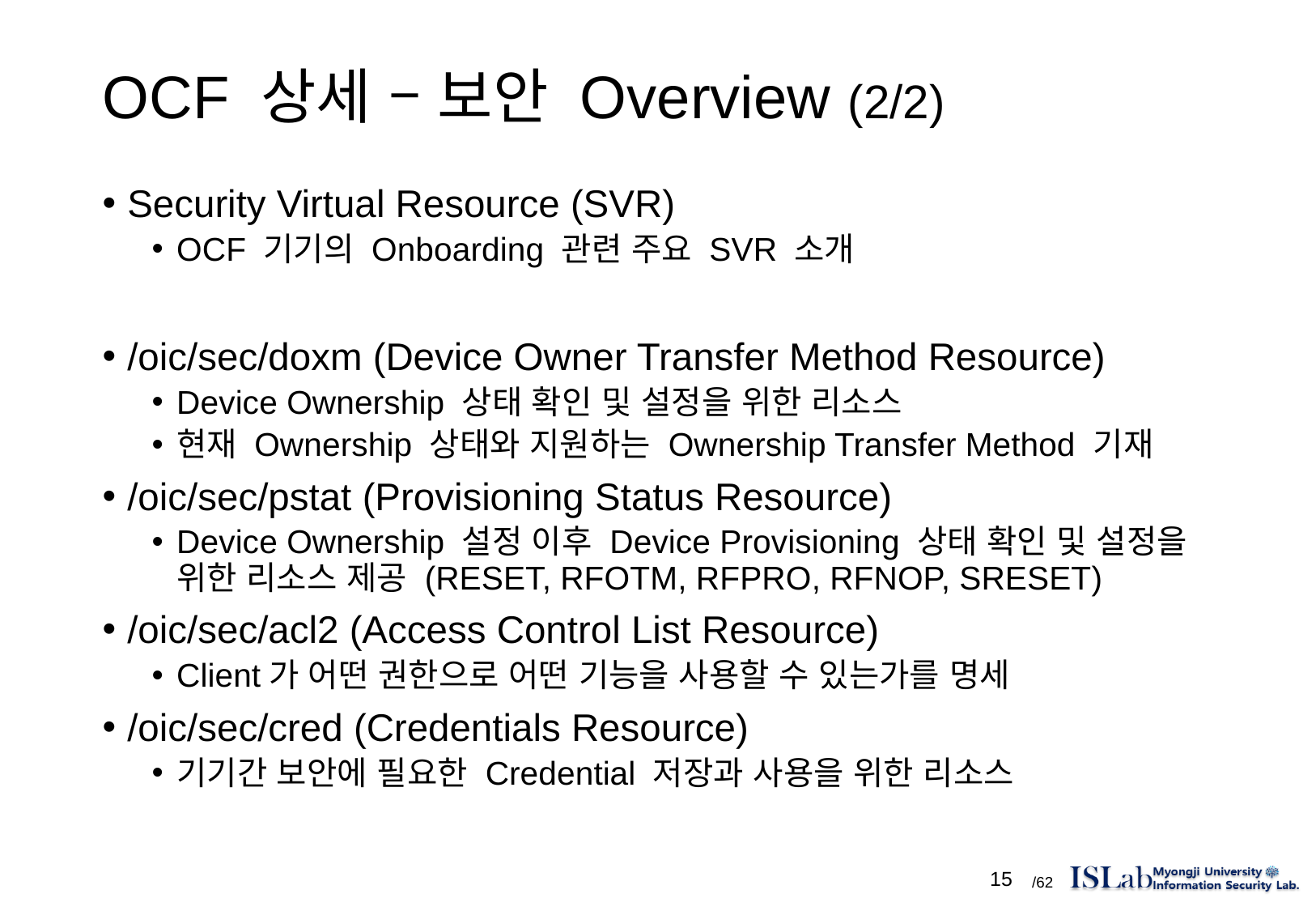

# OCF 상세 – 보안 Overview (2/2)
Security Virtual Resource (SVR)
OCF 기기의 Onboarding 관련 주요 SVR 소개

/oic/sec/doxm (Device Owner Transfer Method Resource)
Device Ownership 상태 확인 및 설정을 위한 리소스
현재 Ownership 상태와 지원하는 Ownership Transfer Method 기재
/oic/sec/pstat (Provisioning Status Resource)
Device Ownership 설정 이후 Device Provisioning 상태 확인 및 설정을 위한 리소스 제공 (RESET, RFOTM, RFPRO, RFNOP, SRESET)
/oic/sec/acl2 (Access Control List Resource)
Client가 어떤 권한으로 어떤 기능을 사용할 수 있는가를 명세
/oic/sec/cred (Credentials Resource)
기기간 보안에 필요한 Credential 저장과 사용을 위한 리소스
 15